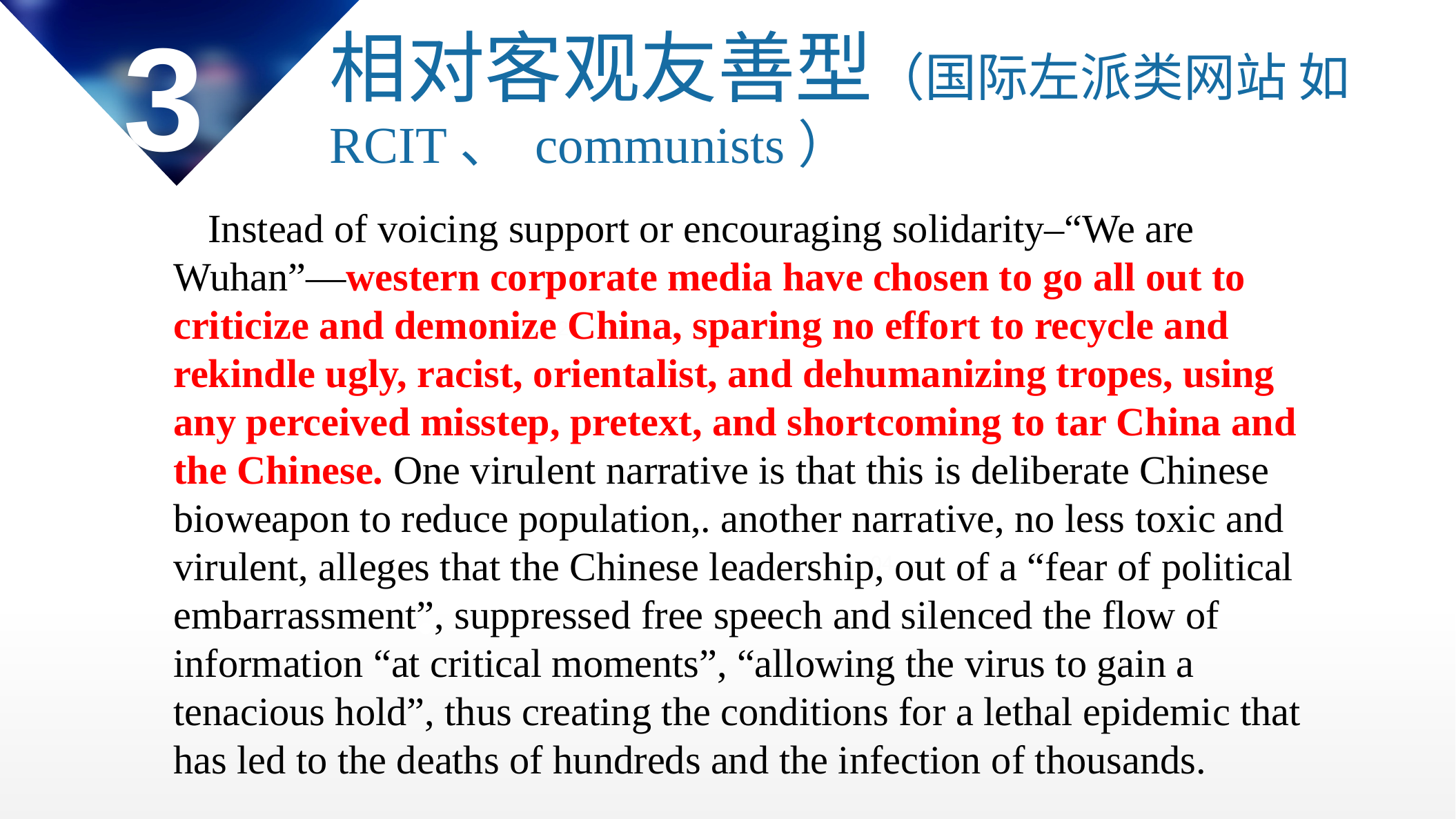

3
相对客观友善型（国际左派类网站 如RCIT、 communists）
Instead of voicing support or encouraging solidarity–“We are Wuhan”—western corporate media have chosen to go all out to criticize and demonize China, sparing no effort to recycle and rekindle ugly, racist, orientalist, and dehumanizing tropes, using any perceived misstep, pretext, and shortcoming to tar China and the Chinese. One virulent narrative is that this is deliberate Chinese bioweapon to reduce population,. another narrative, no less toxic and virulent, alleges that the Chinese leadership, out of a “fear of political embarrassment”, suppressed free speech and silenced the flow of information “at critical moments”, “allowing the virus to gain a tenacious hold”, thus creating the conditions for a lethal epidemic that has led to the deaths of hundreds and the infection of thousands.
03

2

04